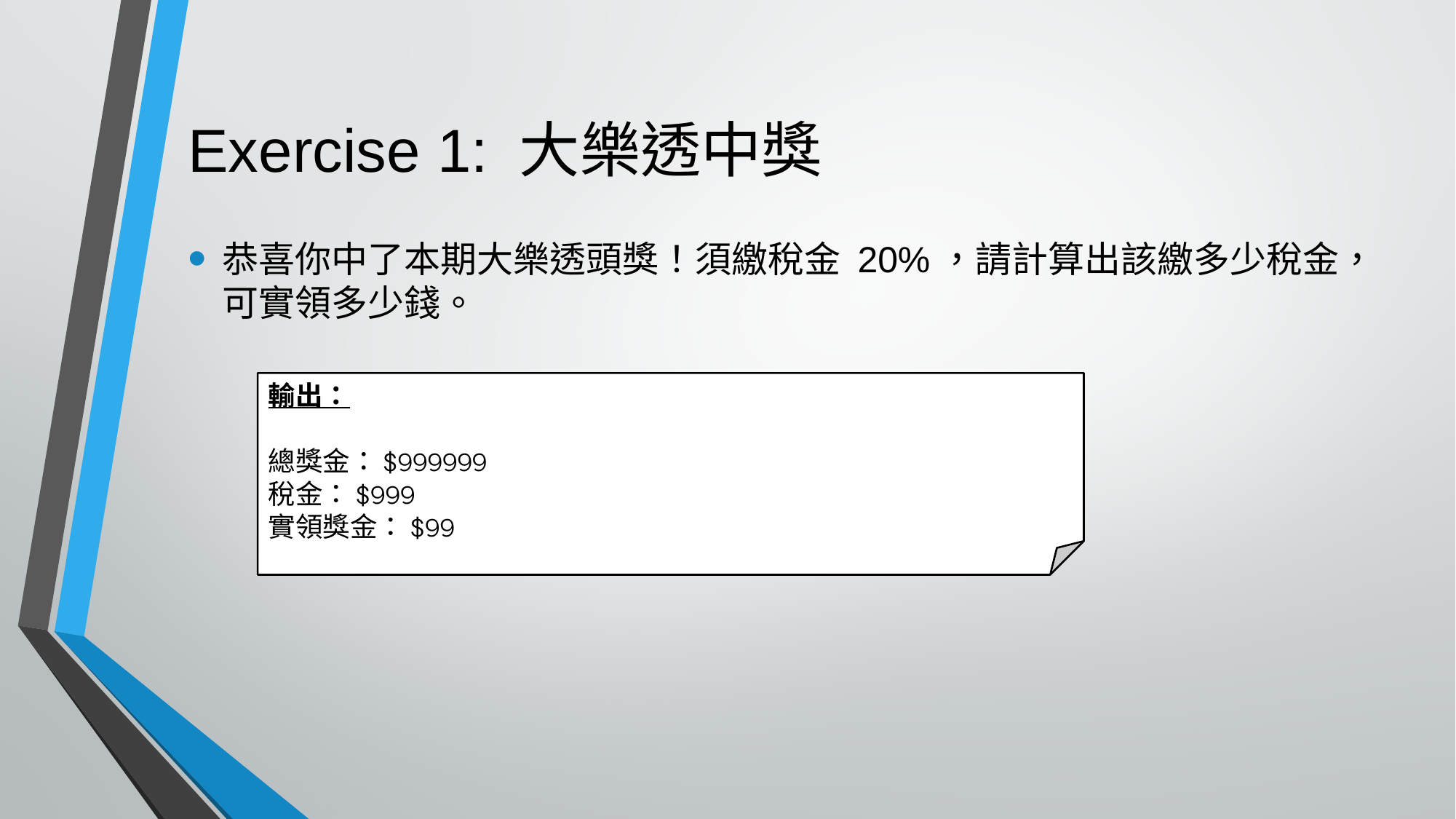

# Exercise 1: 大樂透中獎
恭喜你中了本期大樂透頭獎！須繳稅金 20%，請計算出該繳多少稅金，可實領多少錢。
輸出：

總獎金：$999999
稅金：$999
實領獎金：$99